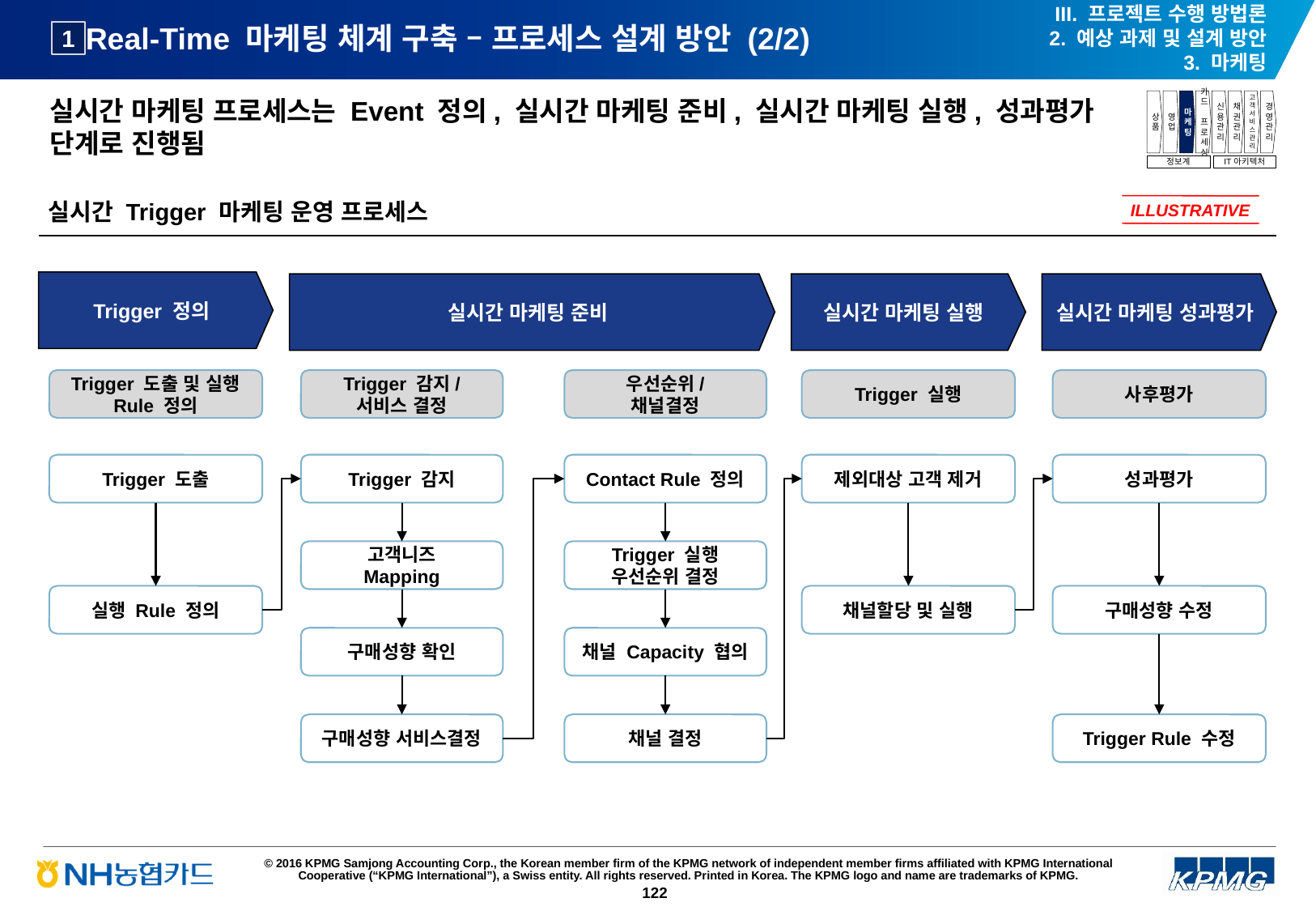

III. 프로젝트 수행 방법론
2. 예상 과제 및 설계 방안
3. 마케팅
# Real-Time 마케팅 체계 구축 – 프로세스 설계 방안 (2/2)
1
실시간 마케팅 프로세스는 Event 정의, 실시간 마케팅 준비, 실시간 마케팅 실행, 성과평가 단계로 진행됨
상품
영업
마케팅
카드
프로세싱
신용관리
채권관리
고객서비스관리
경영관리
정보계
IT아키텍처
실시간 Trigger 마케팅 운영 프로세스
ILLUSTRATIVE
Trigger 정의
실시간 마케팅 준비
실시간 마케팅 실행
실시간 마케팅 성과평가
Trigger 도출 및 실행 Rule 정의
Trigger 감지/
서비스 결정
우선순위/
채널결정
Trigger 실행
사후평가
Trigger 도출
Trigger 감지
Contact Rule 정의
제외대상 고객 제거
성과평가
고객니즈
Mapping
Trigger 실행 우선순위 결정
실행 Rule 정의
채널할당 및 실행
구매성향 수정
구매성향 확인
채널 Capacity 협의
구매성향 서비스결정
채널 결정
Trigger Rule 수정